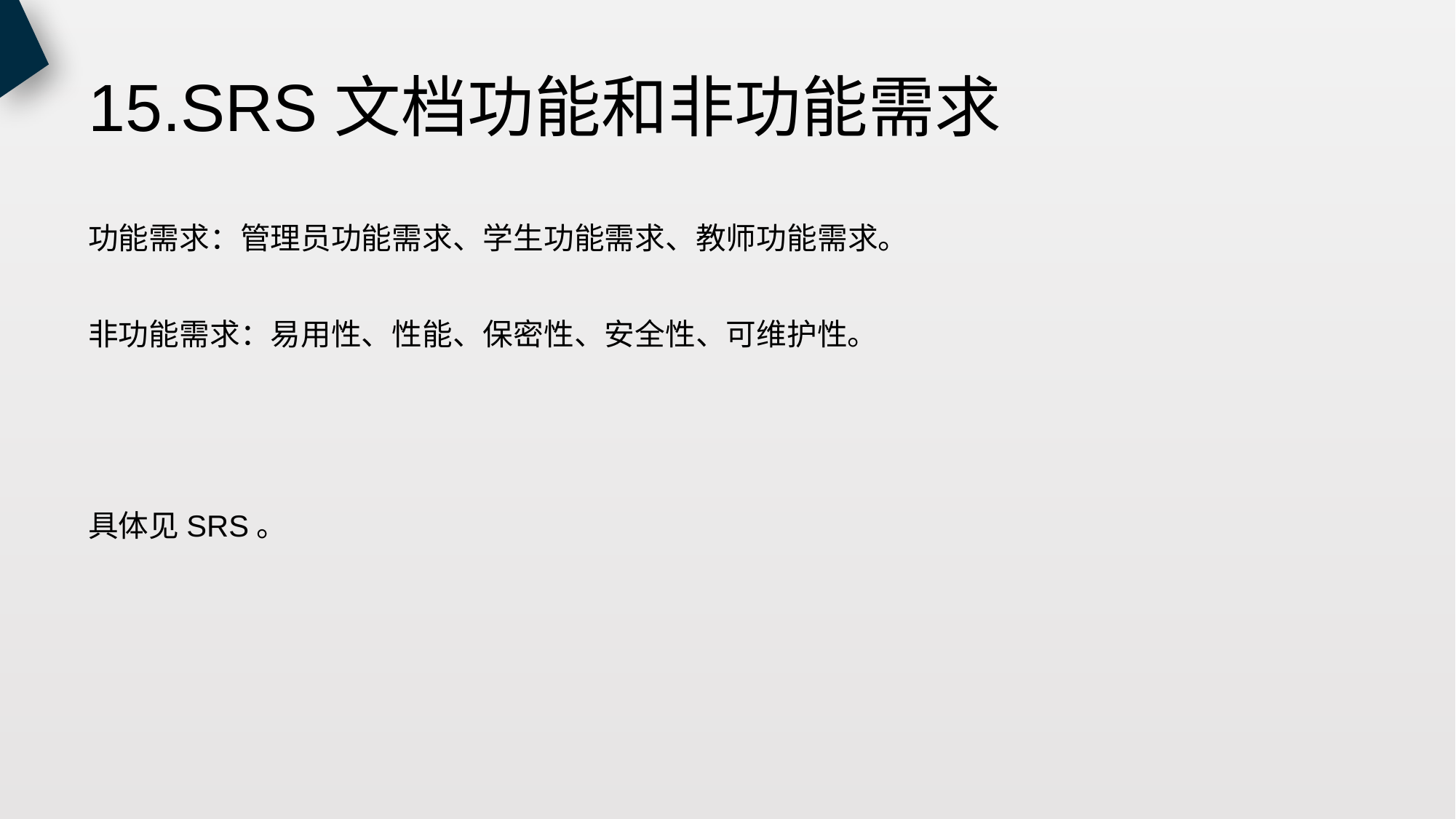

# 15.SRS文档功能和非功能需求
功能需求：管理员功能需求、学生功能需求、教师功能需求。

非功能需求：易用性、性能、保密性、安全性、可维护性。

具体见SRS。